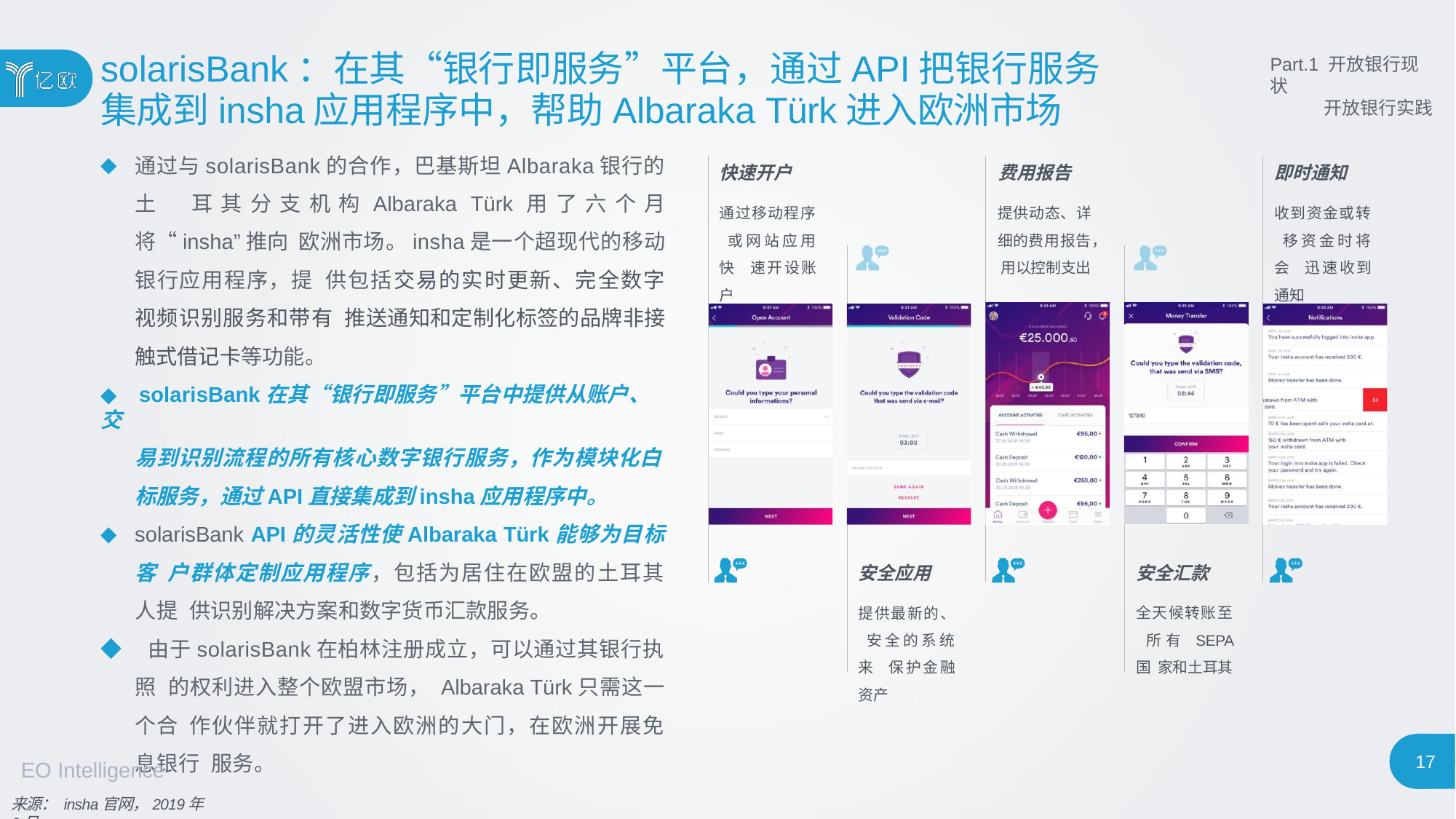

# solarisBank：在其“银行即服务”平台，通过API把银行服务
集成到insha应用程序中，帮助Albaraka Türk进入欧洲市场
Part.1 开放银行现状
开放银行实践

通过与solarisBank的合作，巴基斯坦Albaraka银行的土  耳其分支机构Albaraka Türk用了六个月将“insha”推向  欧洲市场。insha是一个超现代的移动银行应用程序，提  供包括交易的实时更新、完全数字视频识别服务和带有  推送通知和定制化标签的品牌非接触式借记卡等功能。
◆ solarisBank在其“银行即服务”平台中提供从账户、交
易到识别流程的所有核心数字银行服务，作为模块化白
标服务，通过API直接集成到insha应用程序中。
solarisBank API的灵活性使Albaraka Türk能够为目标客  户群体定制应用程序，包括为居住在欧盟的土耳其人提  供识别解决方案和数字货币汇款服务。
◆ 由于solarisBank在柏林注册成立，可以通过其银行执照  的权利进入整个欧盟市场， Albaraka Türk只需这一个合  作伙伴就打开了进入欧洲的大门，在欧洲开展免息银行  服务。

快速开户	费用报告
即时通知
通过移动程序  或网站应用快  速开设账户
提供动态、详  细的费用报告，  用以控制支出
收到资金或转  移资金时将会  迅速收到通知

安全应用
安全汇款
全天候转账至  所有 SEPA 国  家和土耳其
提供最新的、  安全的系统来  保护金融资产
17
EO Intelligence
来源： insha官网，2019年6月